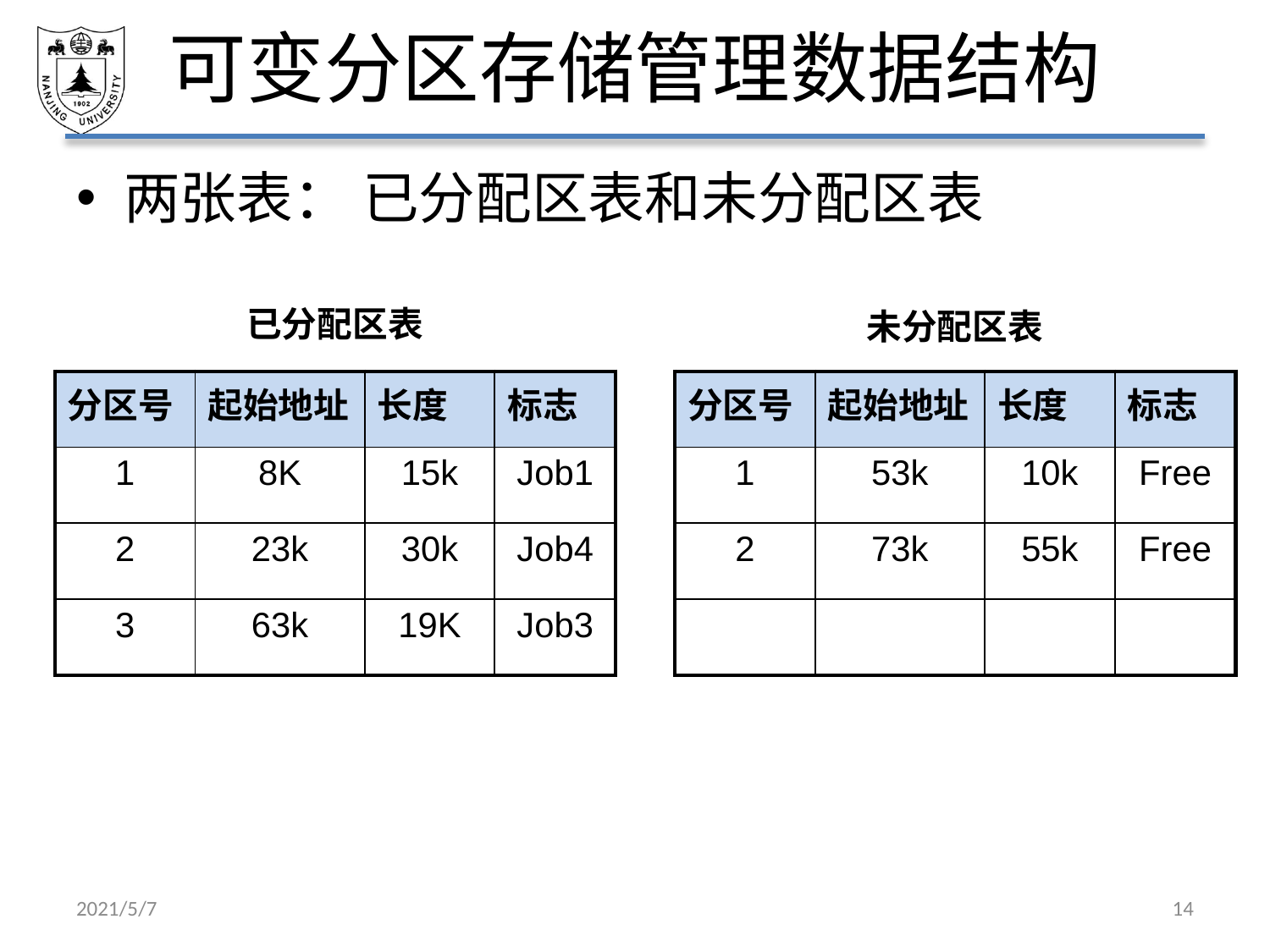

# 可变分区存储管理数据结构
两张表： 已分配区表和未分配区表
已分配区表
未分配区表
| 分区号 | 起始地址 | 长度 | 标志 |
| --- | --- | --- | --- |
| 1 | 8K | 15k | Job1 |
| 2 | 23k | 30k | Job4 |
| 3 | 63k | 19K | Job3 |
| 分区号 | 起始地址 | 长度 | 标志 |
| --- | --- | --- | --- |
| 1 | 53k | 10k | Free |
| 2 | 73k | 55k | Free |
|  |  |  |  |
2021/5/7
14